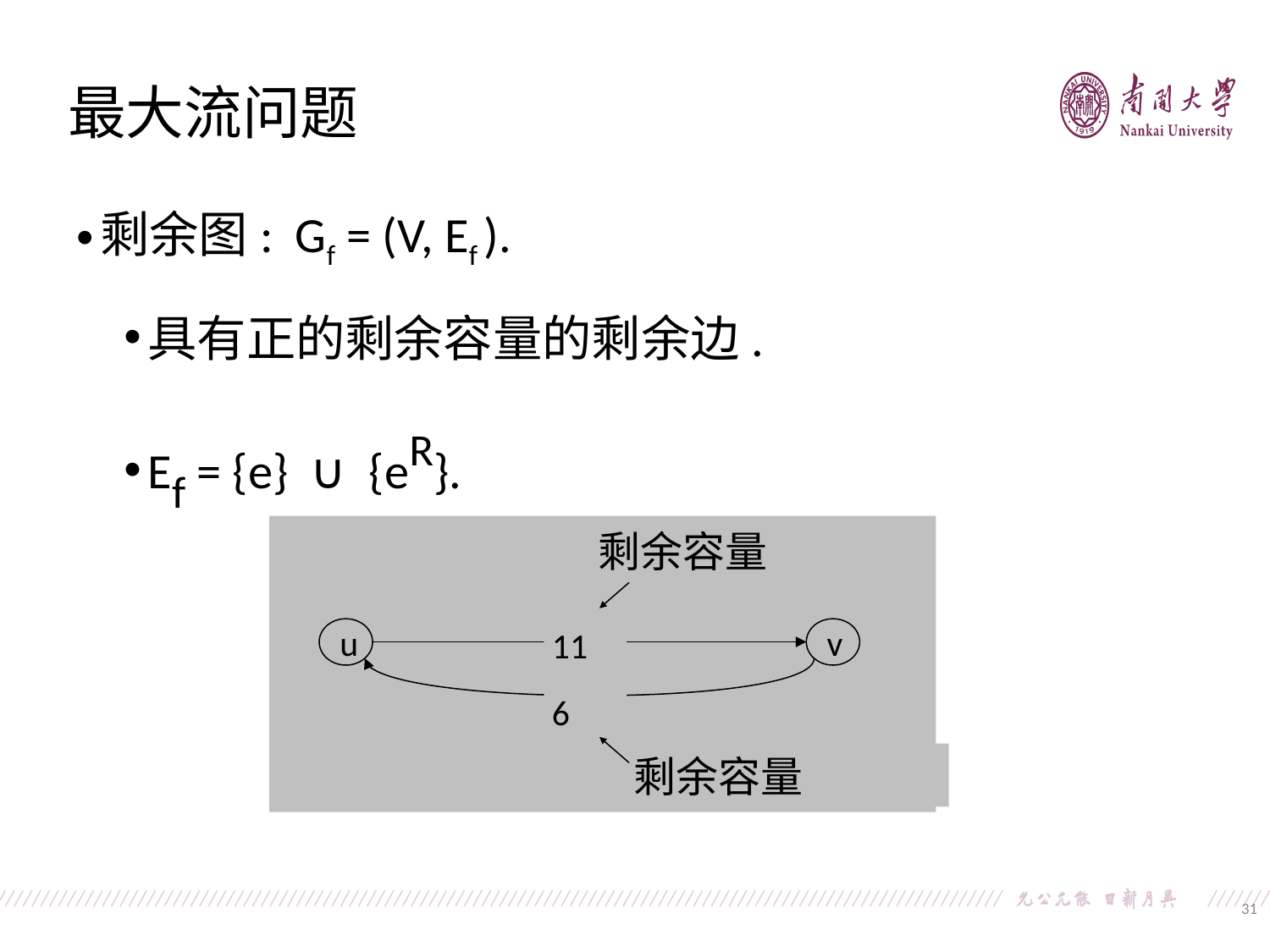

最大流问题
剩余图:  Gf = (V, Ef ).
具有正的剩余容量的剩余边.
Ef = {e}  ∪  {eR}.

剩余容量

u
v
 11
 6

剩余容量
31